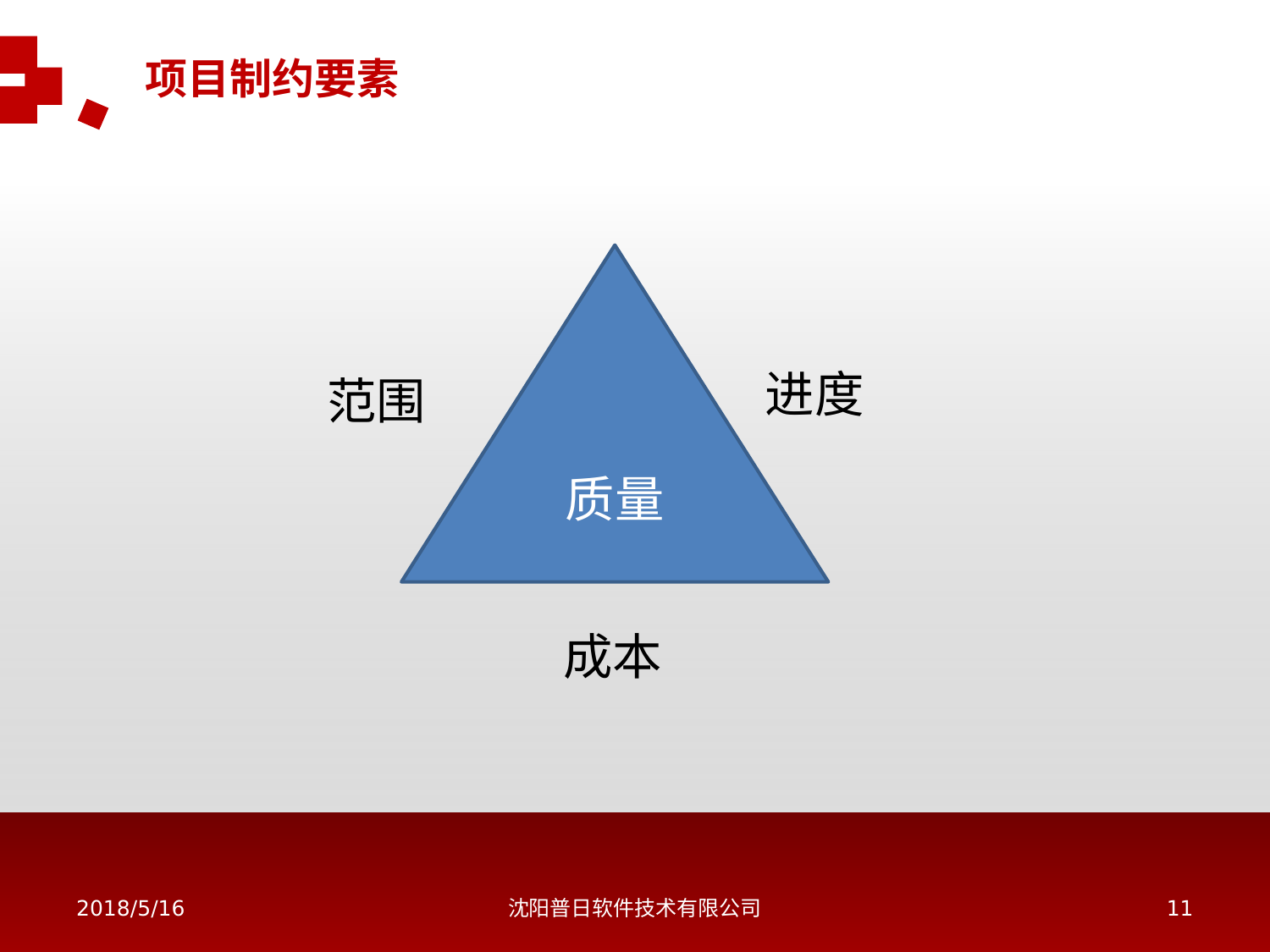

项目制约要素
质量
进度
范围
成本
2018/5/16
沈阳普日软件技术有限公司
11